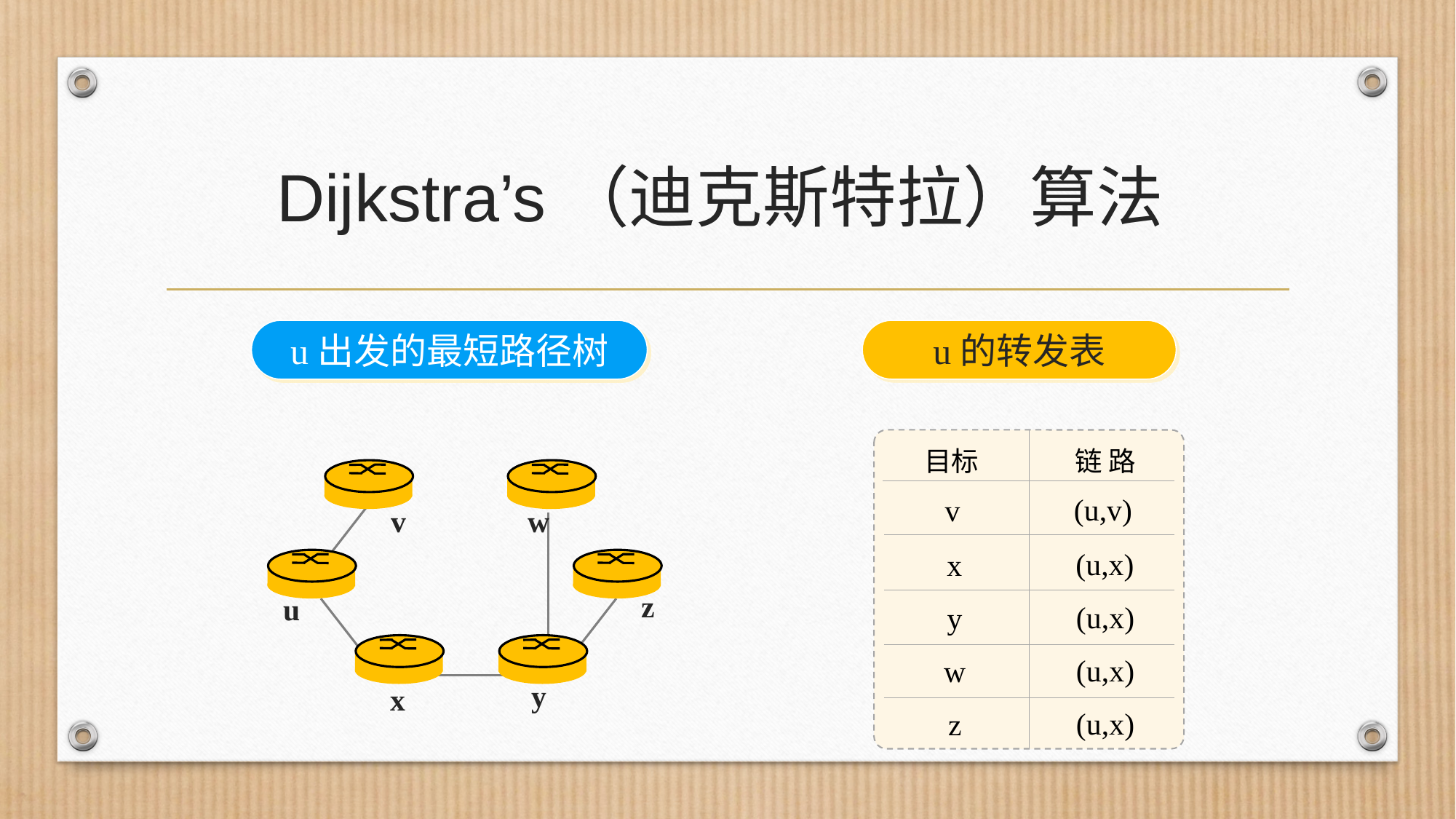

# Dijkstra’s（迪克斯特拉）算法
u出发的最短路径树
u的转发表

链 路
目标
(u,v)
v
(u,x)
x
(u,x)
y
(u,x)
w
(u,x)
z

v
w

z
u

y
x